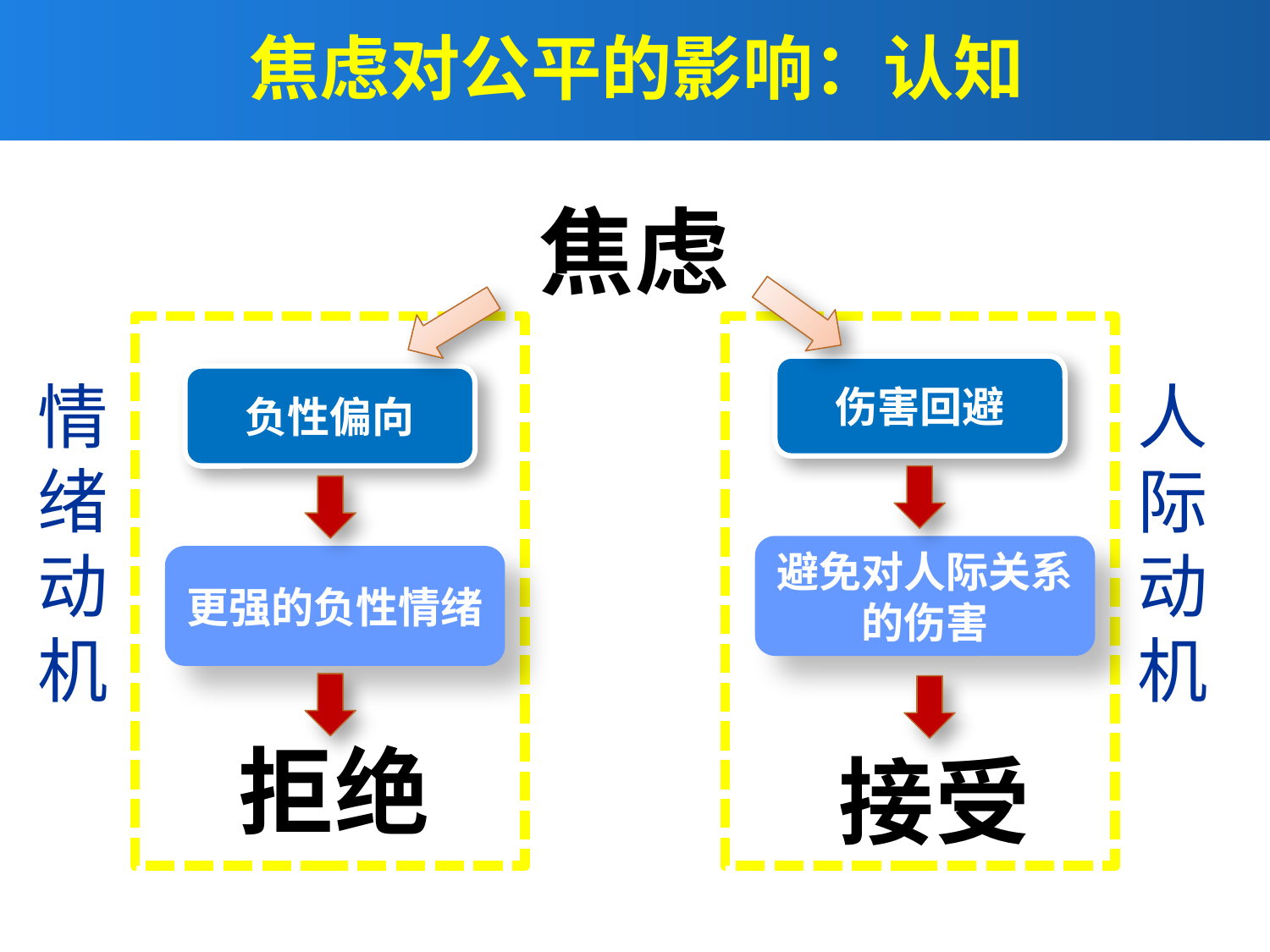

# 焦虑对公平的影响：认知
焦虑

伤害回避
情绪动机
负性偏向
人际动机

避免对人际关系的伤害
更强的负性情绪

拒绝
接受